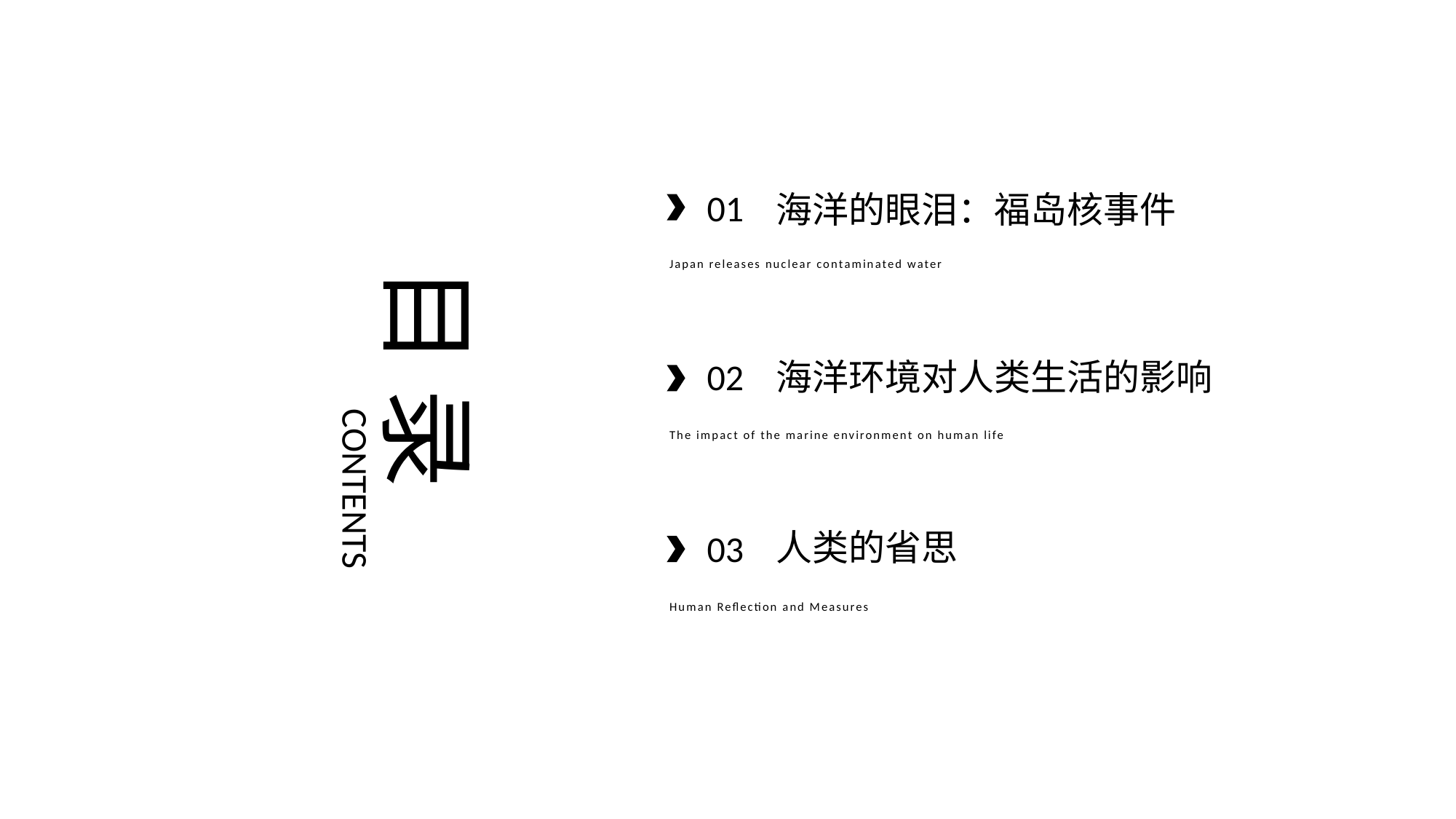

01
海洋的眼泪：福岛核事件

Japan releases nuclear contaminated water

目 录
CONTENTS
海洋环境对人类生活的影响
02

The impact of the marine environment on human life

人类的省思
03

Human Reflection and Measures